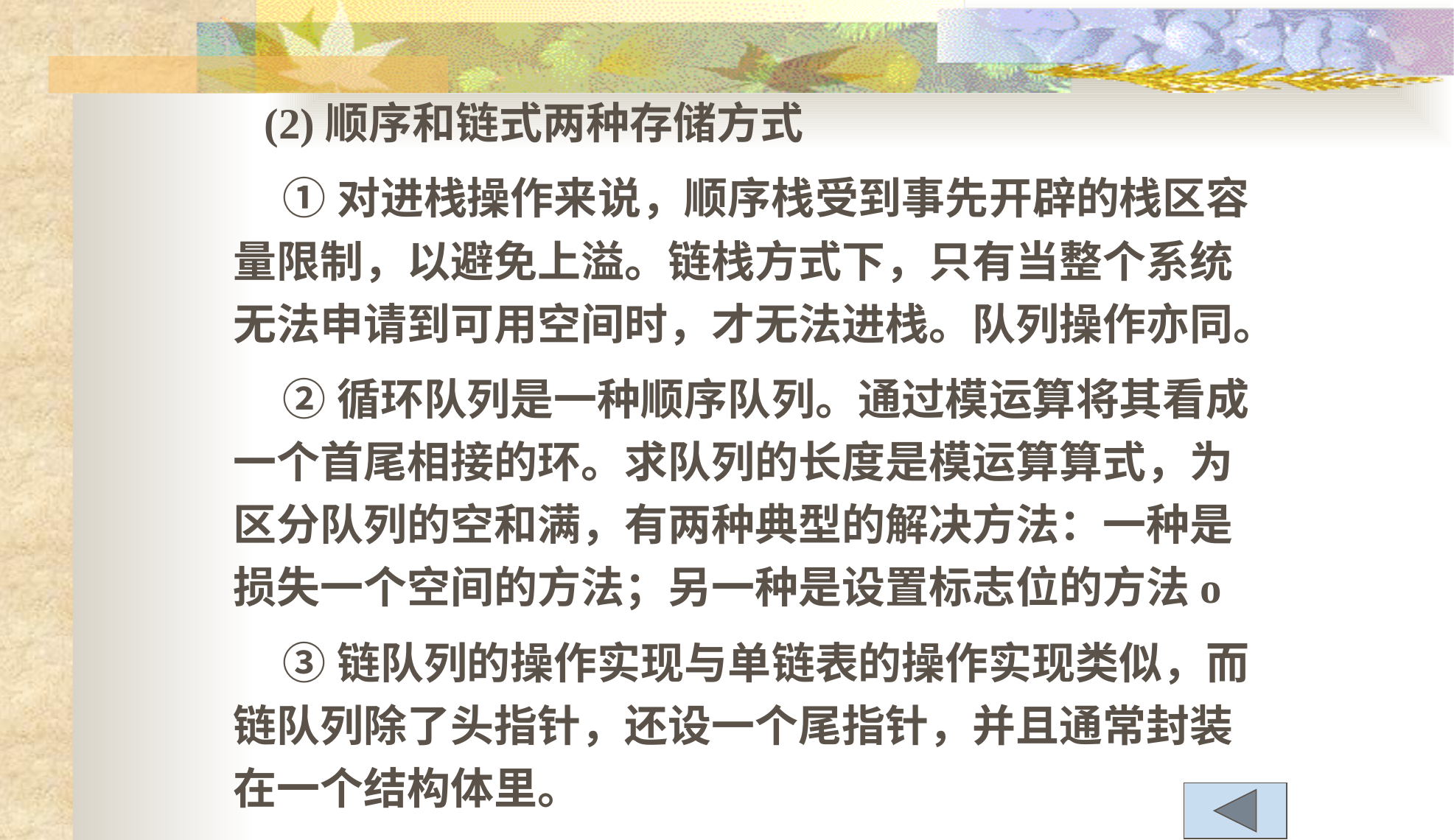

(2)顺序和链式两种存储方式
     ①对进栈操作来说，顺序栈受到事先开辟的栈区容量限制，以避免上溢。链栈方式下，只有当整个系统无法申请到可用空间时，才无法进栈。队列操作亦同。
     ②循环队列是一种顺序队列。通过模运算将其看成一个首尾相接的环。求队列的长度是模运算算式，为区分队列的空和满，有两种典型的解决方法：一种是损失一个空间的方法；另一种是设置标志位的方法o
     ③链队列的操作实现与单链表的操作实现类似，而链队列除了头指针，还设一个尾指针，并且通常封装在一个结构体里。